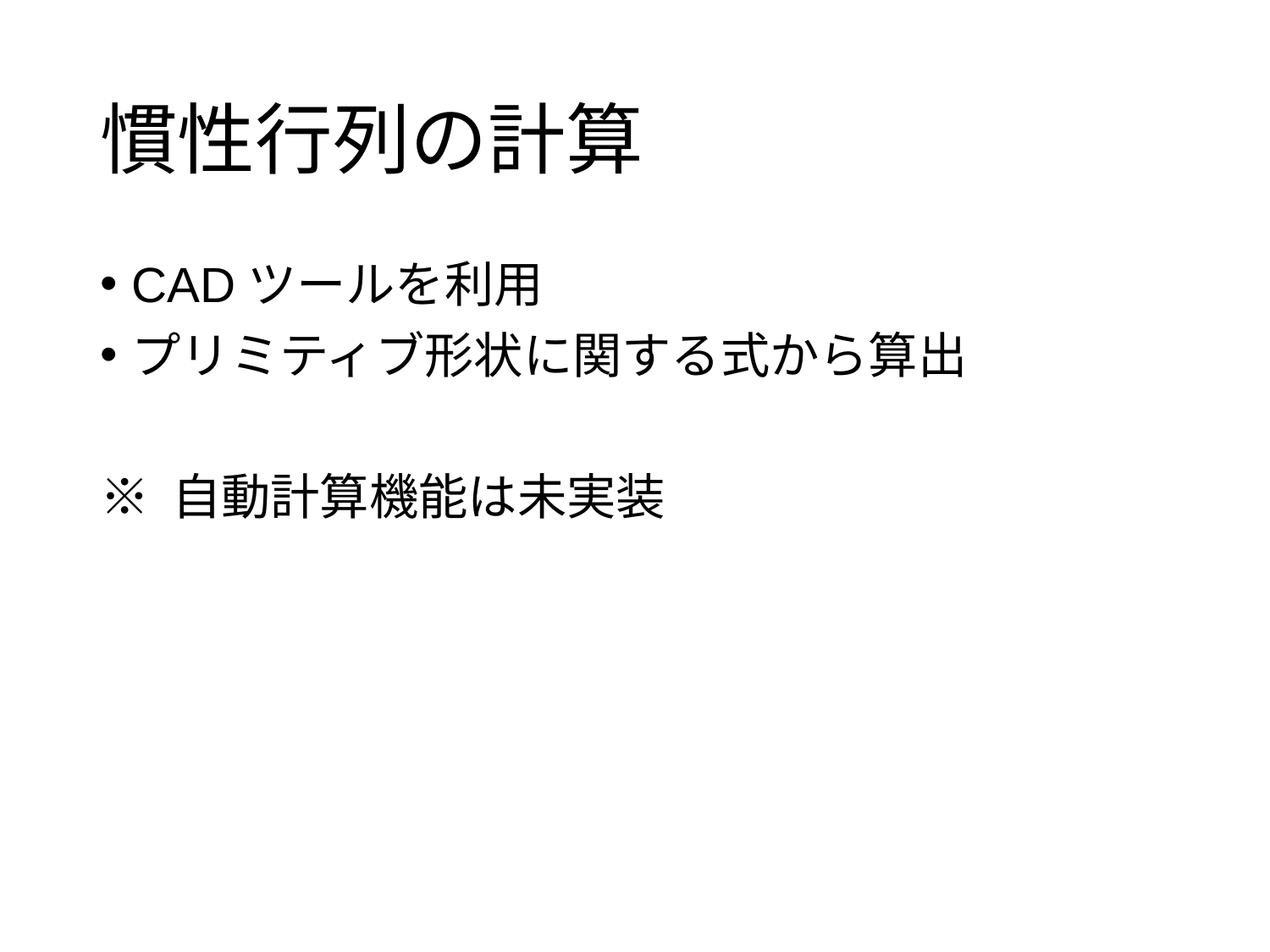

# 慣性行列の計算
CADツールを利用
プリミティブ形状に関する式から算出

※ 自動計算機能は未実装